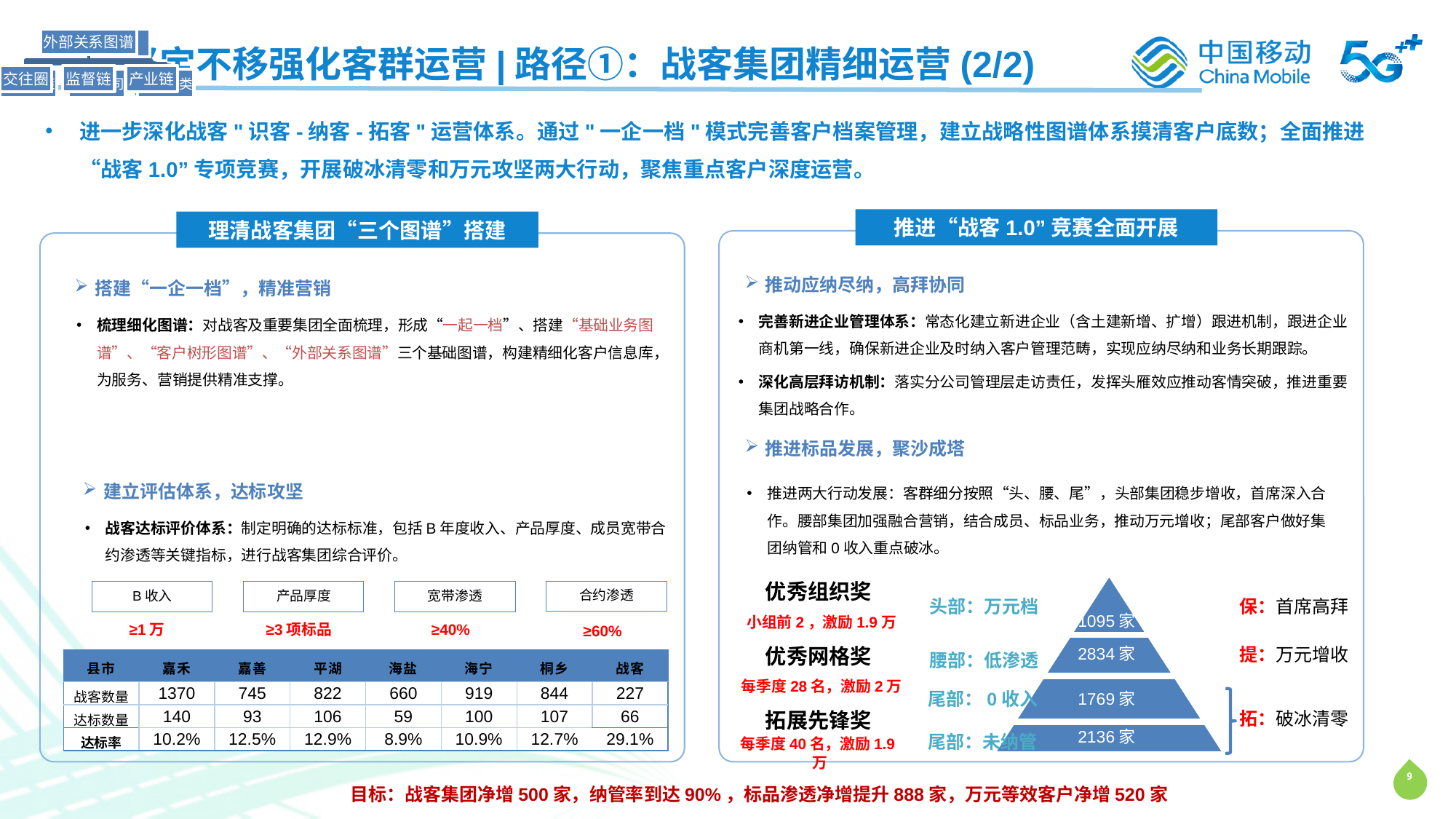

一、坚定不移强化客群运营|路径①：战客集团精细运营(2/2)

进一步深化战客"识客-纳客-拓客"运营体系。通过"一企一档"模式完善客户档案管理，建立战略性图谱体系摸清客户底数；全面推进“战客1.0”专项竞赛，开展破冰清零和万元攻坚两大行动，聚焦重点客户深度运营。
推进“战客1.0”竞赛全面开展
理清战客集团“三个图谱”搭建

推动应纳尽纳，高拜协同
搭建“一企一档”，精准营销
完善新进企业管理体系：常态化建立新进企业（含土建新增、扩增）跟进机制，跟进企业商机第一线，确保新进企业及时纳入客户管理范畴，实现应纳尽纳和业务长期跟踪。

梳理细化图谱：对战客及重要集团全面梳理，形成“一起一档”、搭建“基础业务图谱”、“客户树形图谱”、“外部关系图谱”三个基础图谱，构建精细化客户信息库，为服务、营销提供精准支撑。
深化高层拜访机制：落实分公司管理层走访责任，发挥头雁效应推动客情突破，推进重要集团战略合作。
基础业务图谱
业务渗透
友商情况
商机情况
客户树形图谱
上下决策
母子公司
横向同类
外部关系图谱
交往圈
监督链
产业链
推进标品发展，聚沙成塔
推进两大行动发展：客群细分按照“头、腰、尾”，头部集团稳步增收，首席深入合作。腰部集团加强融合营销，结合成员、标品业务，推动万元增收；尾部客户做好集团纳管和0收入重点破冰。
建立评估体系，达标攻坚
战客达标评价体系：制定明确的达标标准，包括B年度收入、产品厚度、成员宽带合约渗透等关键指标，进行战客集团综合评价。
优秀组织奖

合约渗透
B收入
产品厚度
宽带渗透
头部：万元档
保：首席高拜
1095家
小组前2，激励1.9万
≥1万
≥3项标品
≥40%
≥60%
优秀网格奖
2834家
提：万元增收
腰部：低渗透
| 县市 | 嘉禾 | 嘉善 | 平湖 | 海盐 | 海宁 | 桐乡 | 战客 |
| --- | --- | --- | --- | --- | --- | --- | --- |
| 战客数量 | 1370 | 745 | 822 | 660 | 919 | 844 | 227 |
| 达标数量 | 140 | 93 | 106 | 59 | 100 | 107 | 66 |
| 达标率 | 10.2% | 12.5% | 12.9% | 8.9% | 10.9% | 12.7% | 29.1% |
每季度28名，激励2万
尾部：0收入
1769家

拓展先锋奖
拓：破冰清零
2136家
尾部：未纳管
每季度40名，激励1.9万
目标：战客集团净增500家，纳管率到达90%，标品渗透净增提升888家，万元等效客户净增520家